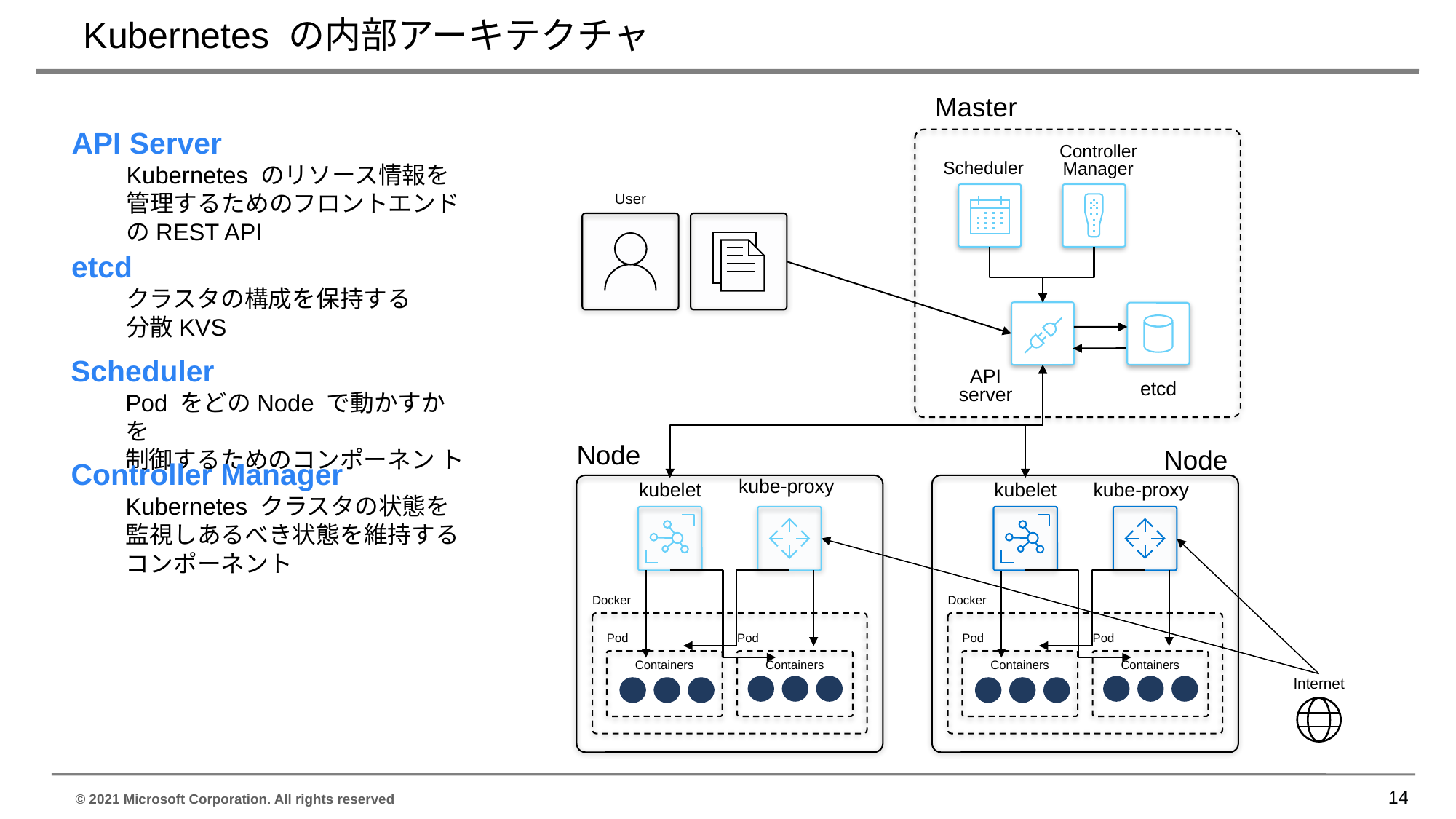

# Kubernetes の内部アーキテクチャ
Master
API Server
Kubernetes のリソース情報を
管理するためのフロントエンドのREST API

Controller Manager
Scheduler

User

etcd
クラスタの構成を保持する
分散KVS

Scheduler
Pod をどのNode で動かすかを
制御するためのコンポーネン ト
API server
etcd
Node
Node
Controller Manager
Kubernetes クラスタの状態を
監視しあるべき状態を維持する
コンポーネント
kube-proxy

kubelet
kubelet
kube-proxy

Docker
Docker

Pod
Pod
Pod
Pod

Containers
Containers
Containers
Containers
Internet

14